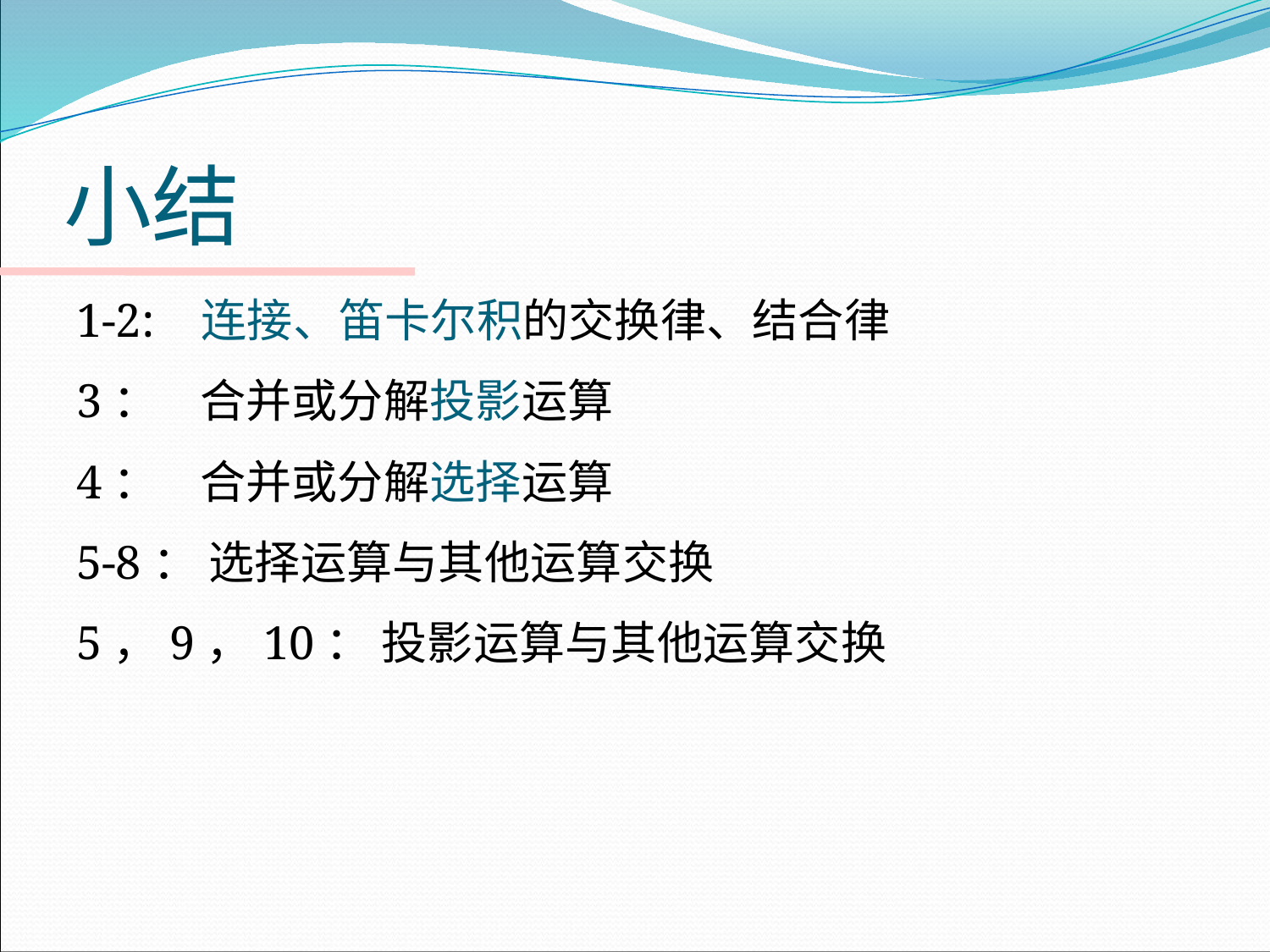

# 小结
1-2:   连接、笛卡尔积的交换律、结合律
3：    合并或分解投影运算
4：    合并或分解选择运算
5-8： 选择运算与其他运算交换
5，9，10： 投影运算与其他运算交换

869